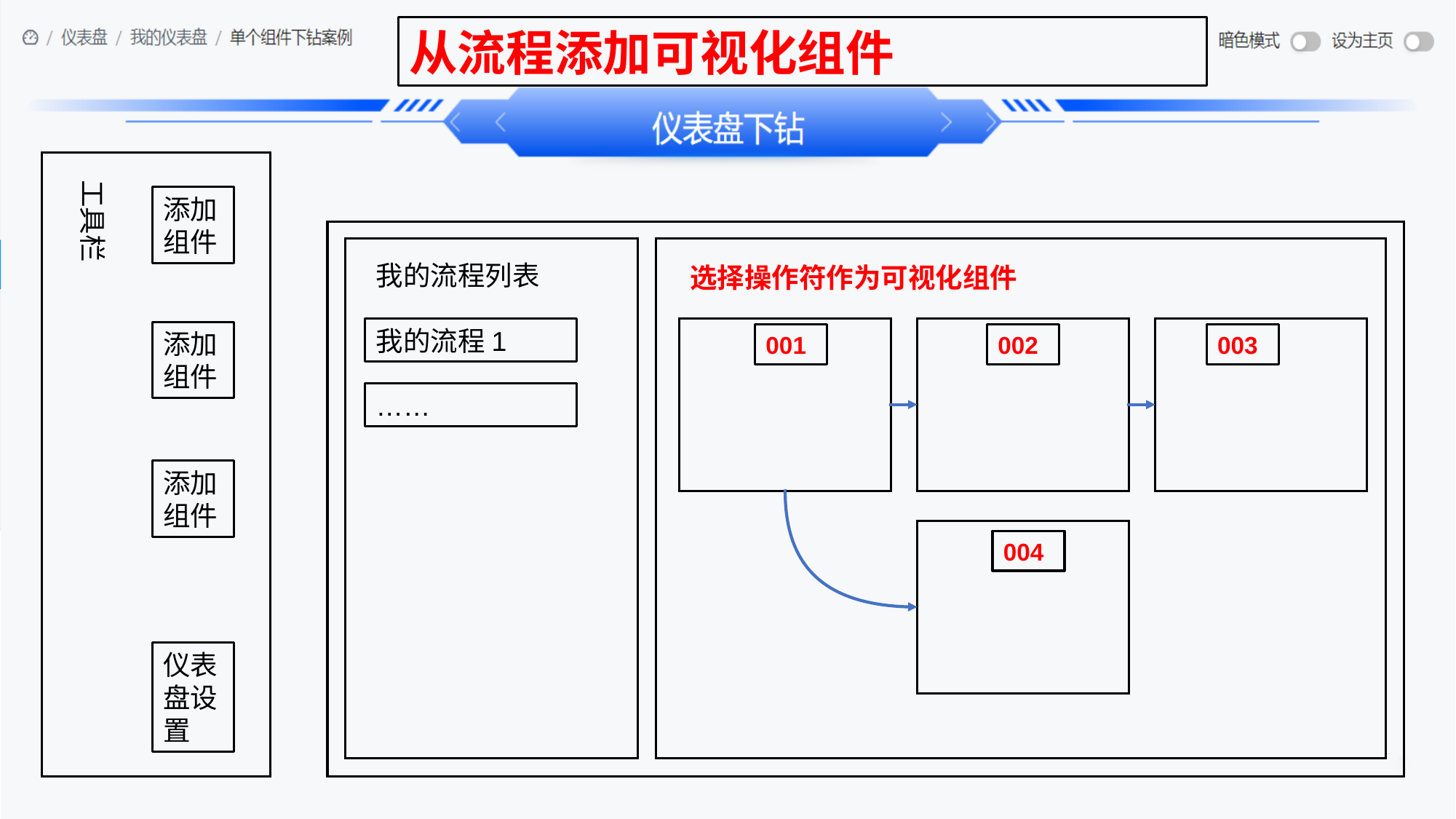

从流程添加可视化组件

工具栏
添加组件

我的流程列表
我的流程1
……
选择操作符作为可视化组件

001
002
003

004
添加组件
添加组件
仪表盘设置